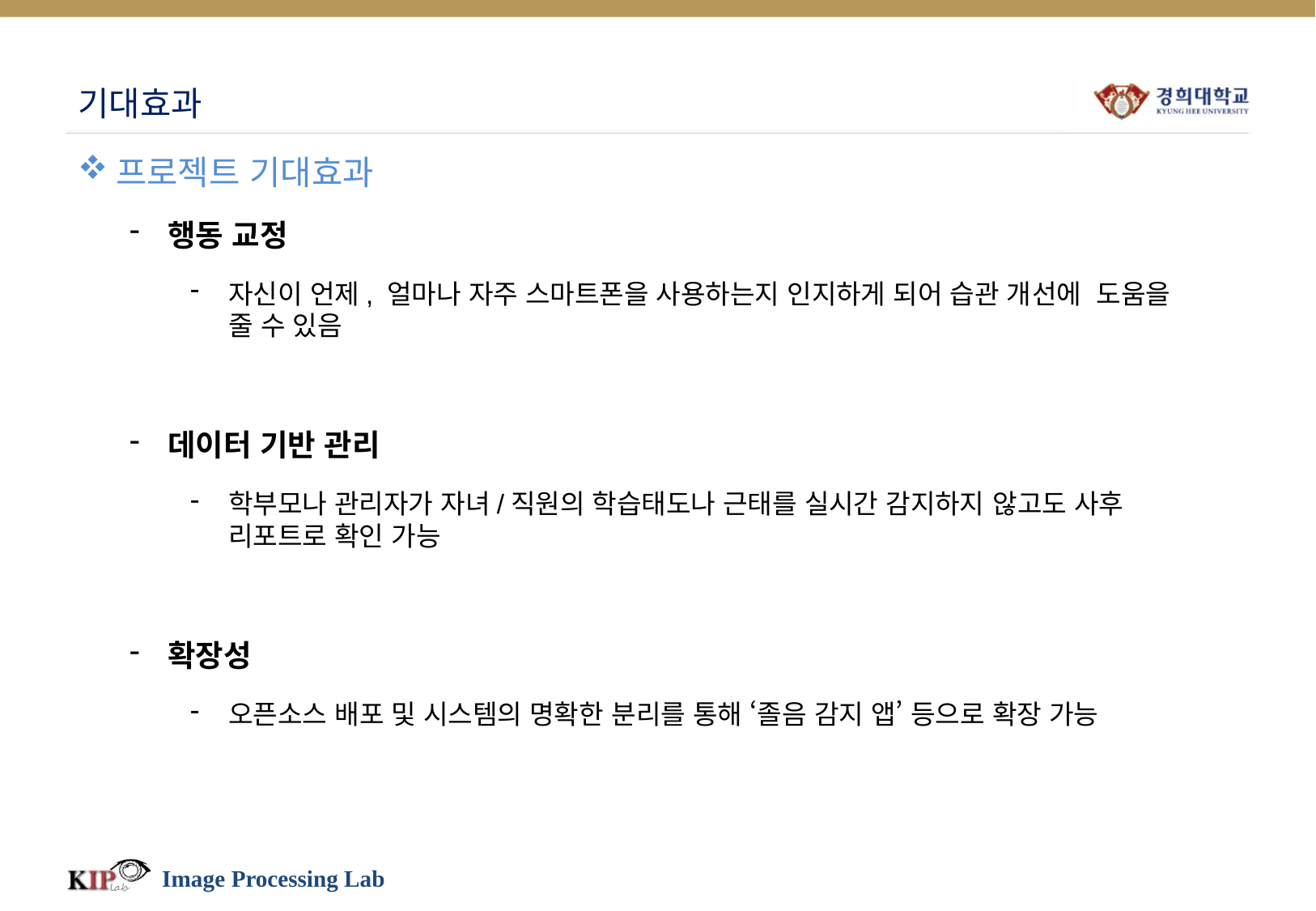

# 기대효과
프로젝트 기대효과
행동 교정
자신이 언제, 얼마나 자주 스마트폰을 사용하는지 인지하게 되어 습관 개선에  도움을 줄 수 있음

데이터 기반 관리
학부모나 관리자가 자녀/직원의 학습태도나 근태를 실시간 감지하지 않고도 사후 리포트로 확인 가능

확장성
오픈소스 배포 및 시스템의 명확한 분리를 통해 ‘졸음 감지 앱’ 등으로 확장 가능
Image Processing Lab